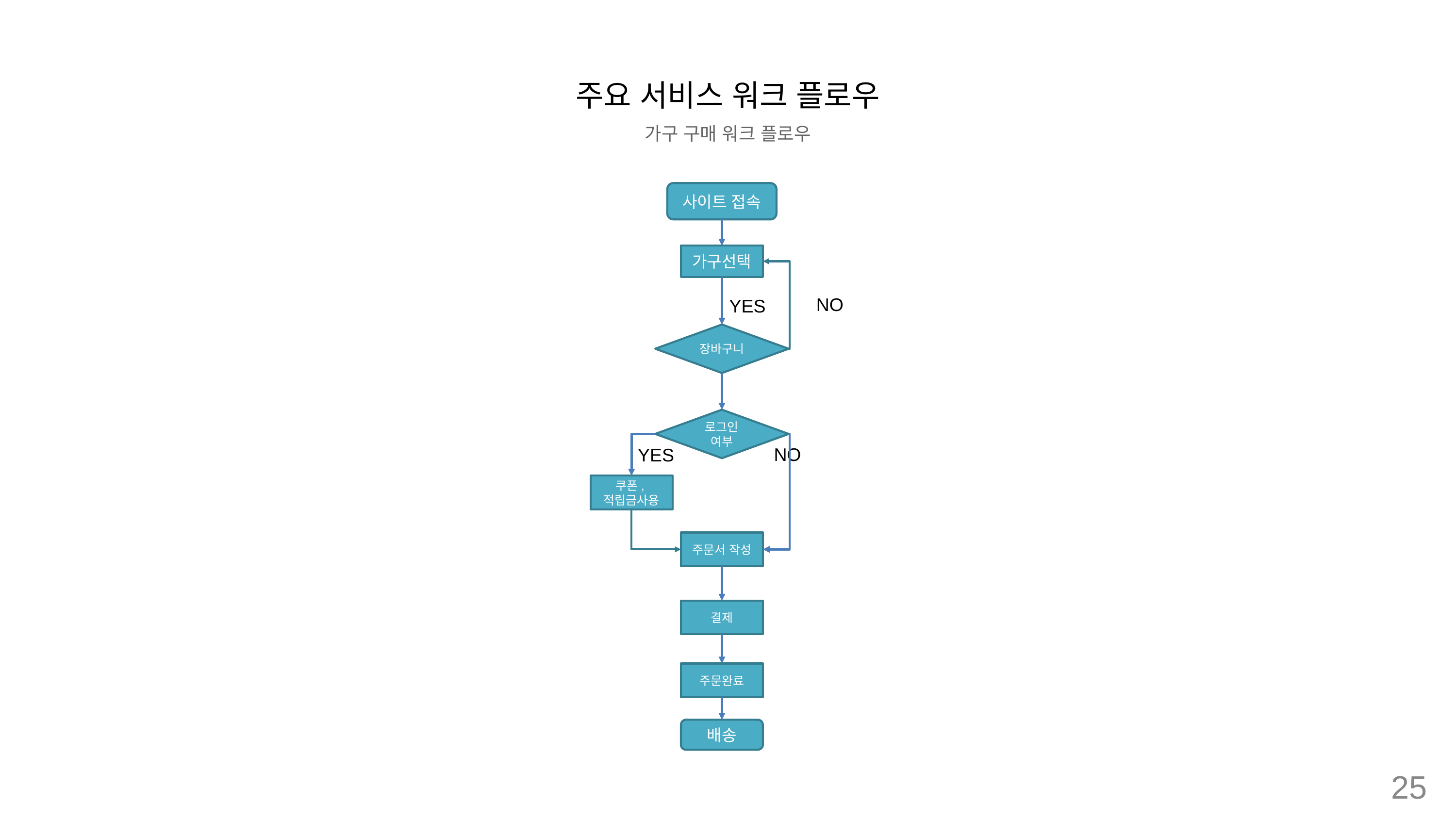

주요 서비스 워크 플로우
가구 구매 워크 플로우
사이트 접속
가구선택
NO
YES
장바구니
로그인
여부
NO
YES
쿠폰,적립금사용
주문서 작성
결제
주문완료
배송
25